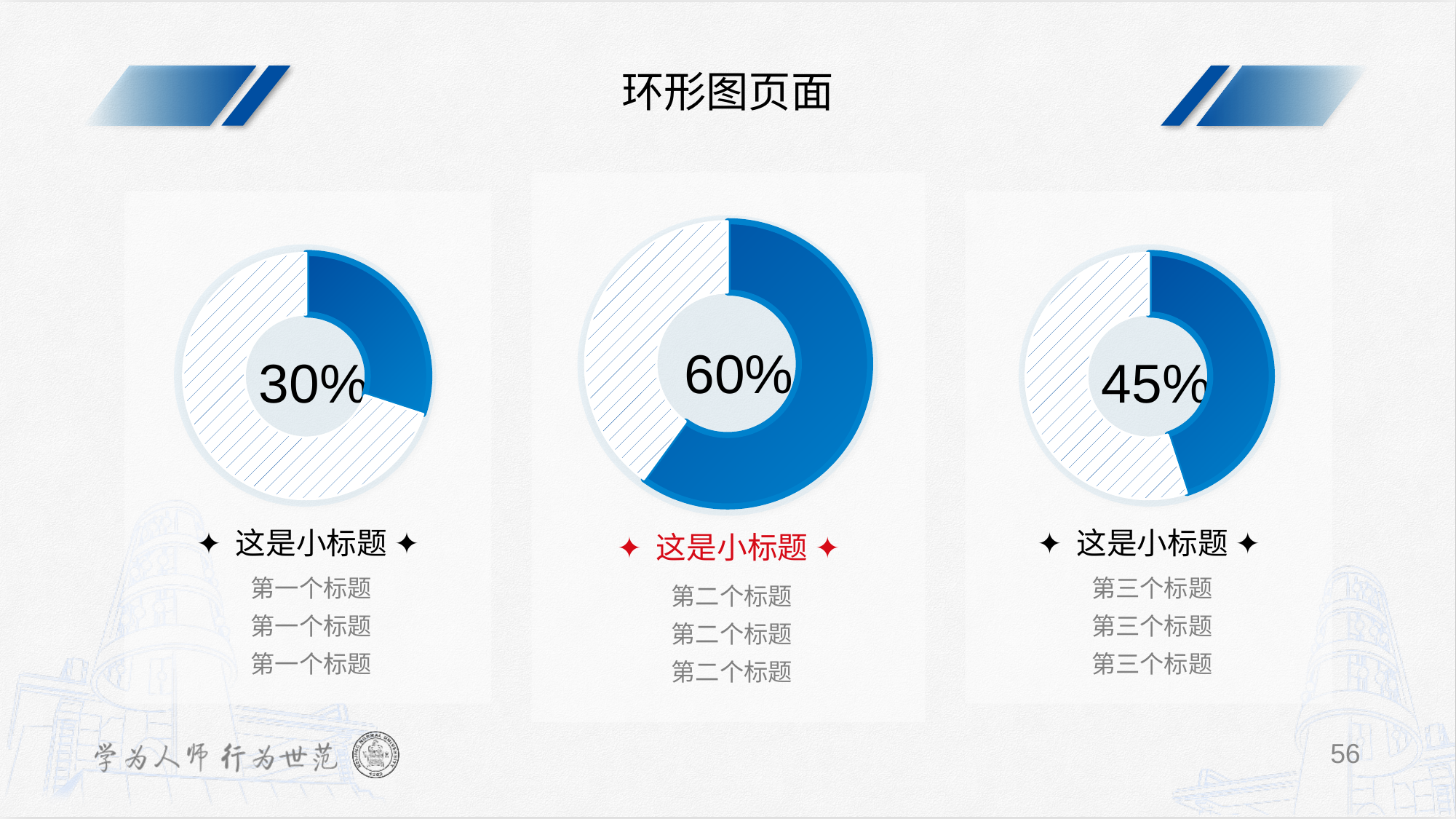

TIP
右键点击环形图-“编辑数据”，再更改文本框中的数字

环形图页面

### Chart

| Category | 销售额 |
|---|---|
| 第一季度 | 6.0 |
| 第二季度 | 4.0 |

### Chart

| Category | 销售额 |
|---|---|
| 第一季度 | 3.0 |
| 第二季度 | 7.0 |

### Chart

| Category | 销售额 |
|---|---|
| 第一季度 | 4.5 |
| 第二季度 | 5.5 |
60%
30%
45%
✦ 这是小标题 ✦
✦ 这是小标题 ✦
✦ 这是小标题 ✦
第一个标题
第一个标题
第一个标题
第三个标题
第三个标题
第三个标题
第二个标题
第二个标题
第二个标题